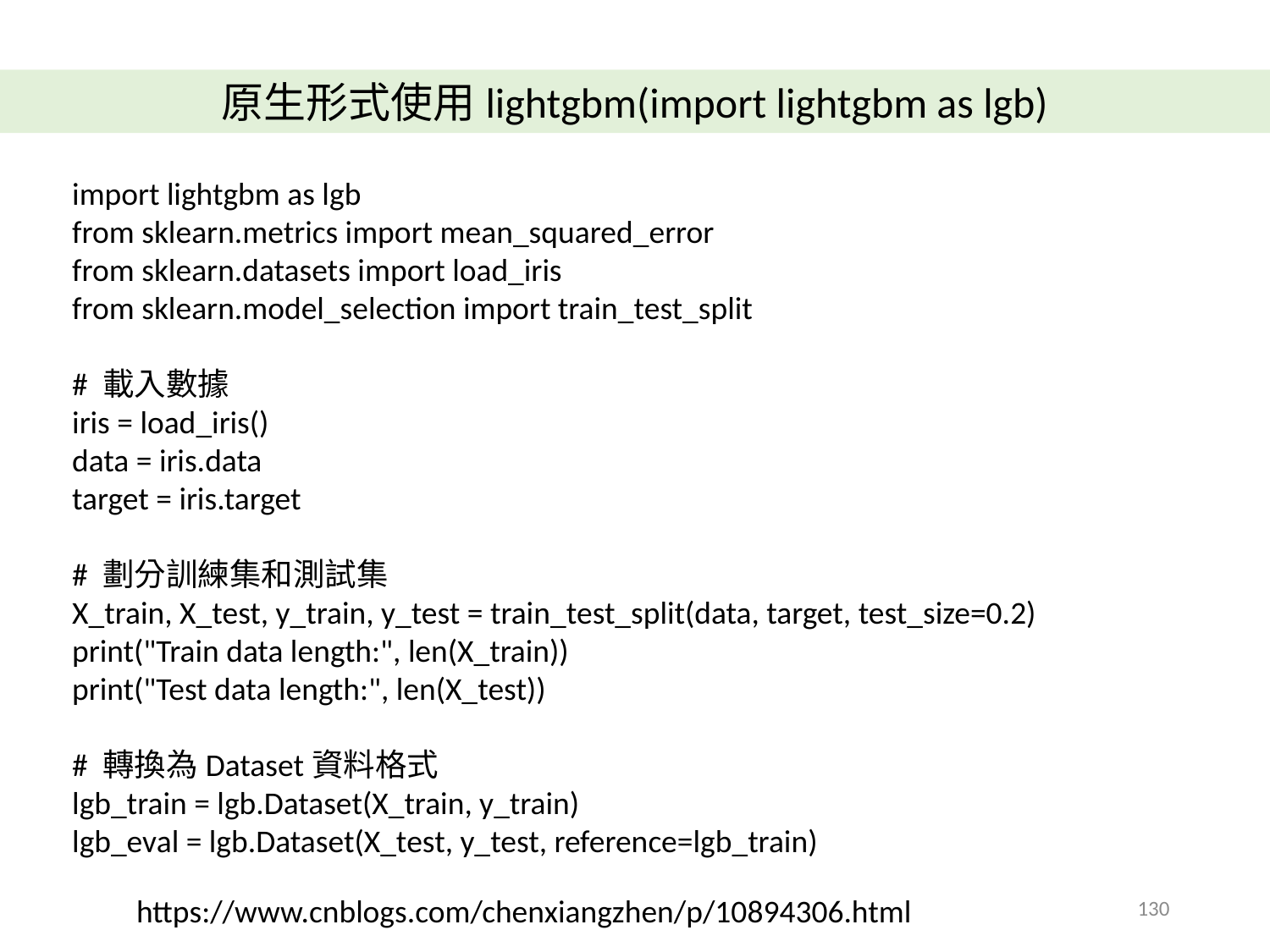

原生形式使用lightgbm(import lightgbm as lgb)
import lightgbm as lgb
from sklearn.metrics import mean_squared_error
from sklearn.datasets import load_iris
from sklearn.model_selection import train_test_split

# 載入數據
iris = load_iris()
data = iris.data
target = iris.target

# 劃分訓練集和測試集
X_train, X_test, y_train, y_test = train_test_split(data, target, test_size=0.2)
print("Train data length:", len(X_train))
print("Test data length:", len(X_test))

# 轉換為Dataset資料格式
lgb_train = lgb.Dataset(X_train, y_train)
lgb_eval = lgb.Dataset(X_test, y_test, reference=lgb_train)
130
https://www.cnblogs.com/chenxiangzhen/p/10894306.html